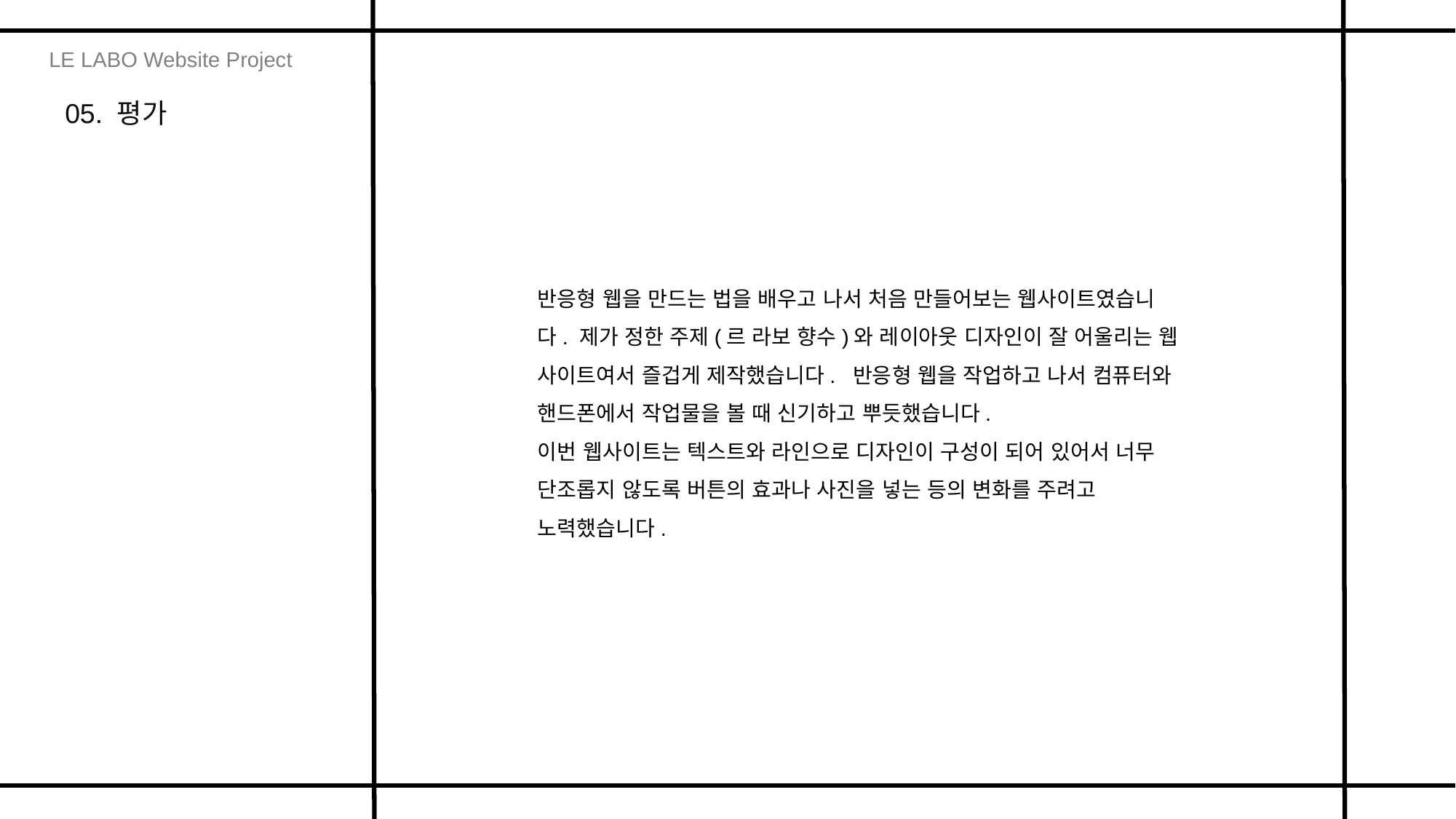

LE LABO Website Project
05. 평가
반응형 웹을 만드는 법을 배우고 나서 처음 만들어보는 웹사이트였습니다. 제가 정한 주제(르 라보 향수)와 레이아웃 디자인이 잘 어울리는 웹 사이트여서 즐겁게 제작했습니다.  반응형 웹을 작업하고 나서 컴퓨터와 핸드폰에서 작업물을 볼 때 신기하고 뿌듯했습니다.
이번 웹사이트는 텍스트와 라인으로 디자인이 구성이 되어 있어서 너무 단조롭지 않도록 버튼의 효과나 사진을 넣는 등의 변화를 주려고 노력했습니다.